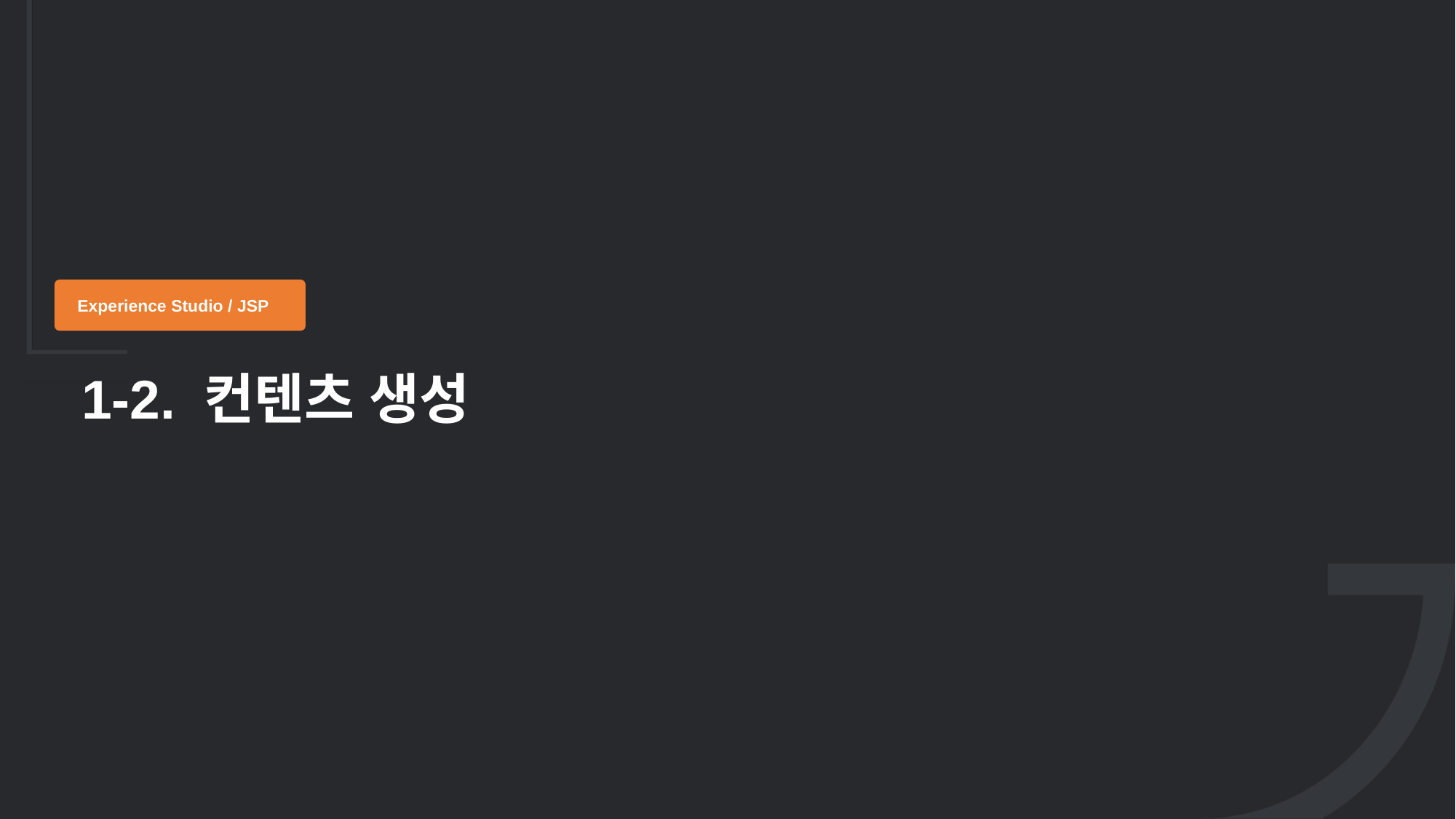

Experience Studio / JSP
1-2. 컨텐츠 생성